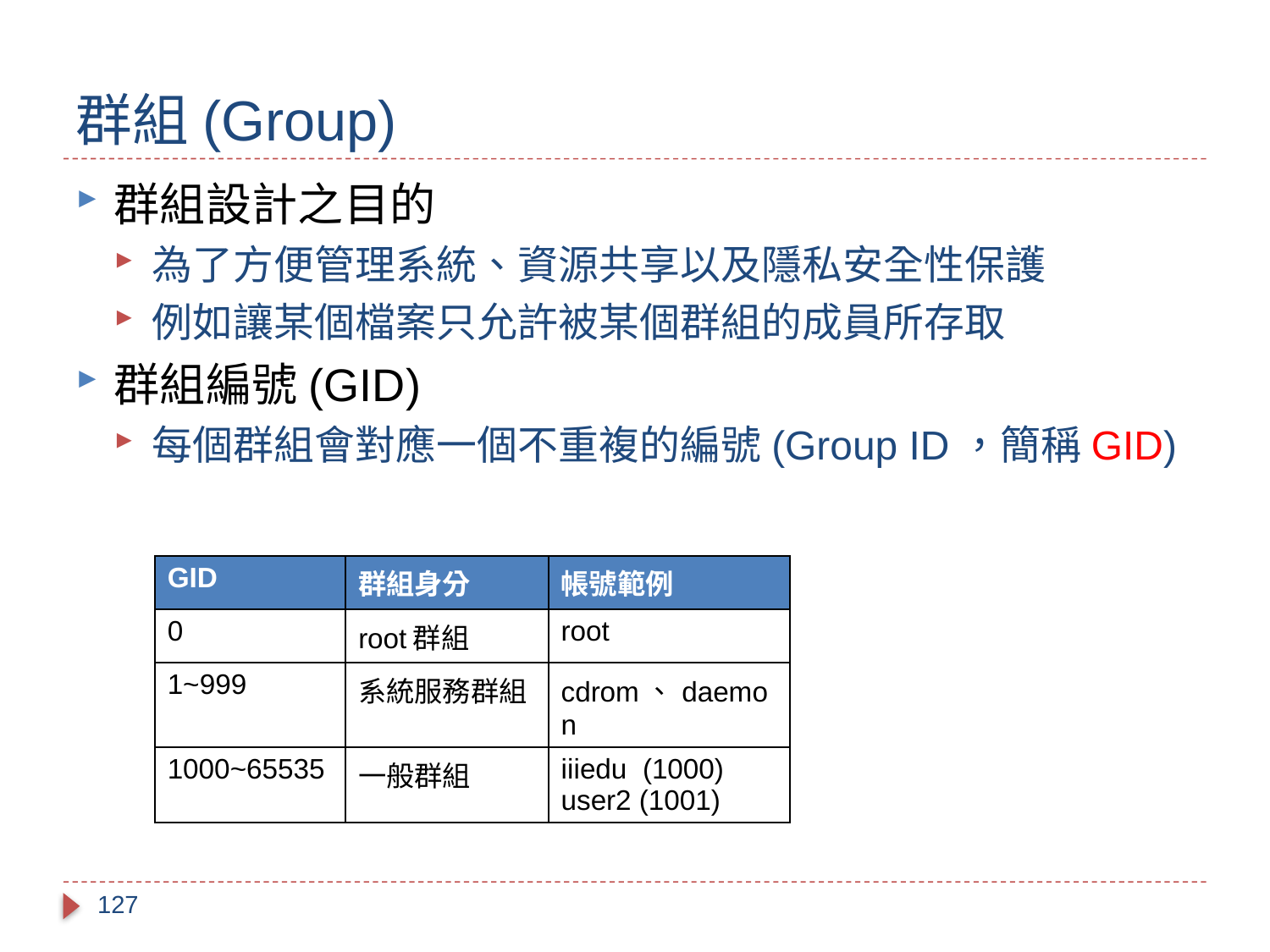

# 群組(Group)
群組設計之目的
為了方便管理系統、資源共享以及隱私安全性保護
例如讓某個檔案只允許被某個群組的成員所存取
群組編號(GID)
每個群組會對應一個不重複的編號(Group ID，簡稱GID)

| GID | 群組身分 | 帳號範例 |
| --- | --- | --- |
| 0 | root群組 | root |
| 1~999 | 系統服務群組 | cdrom、daemon |
| 1000~65535 | 一般群組 | iiiedu (1000) user2 (1001) |
127